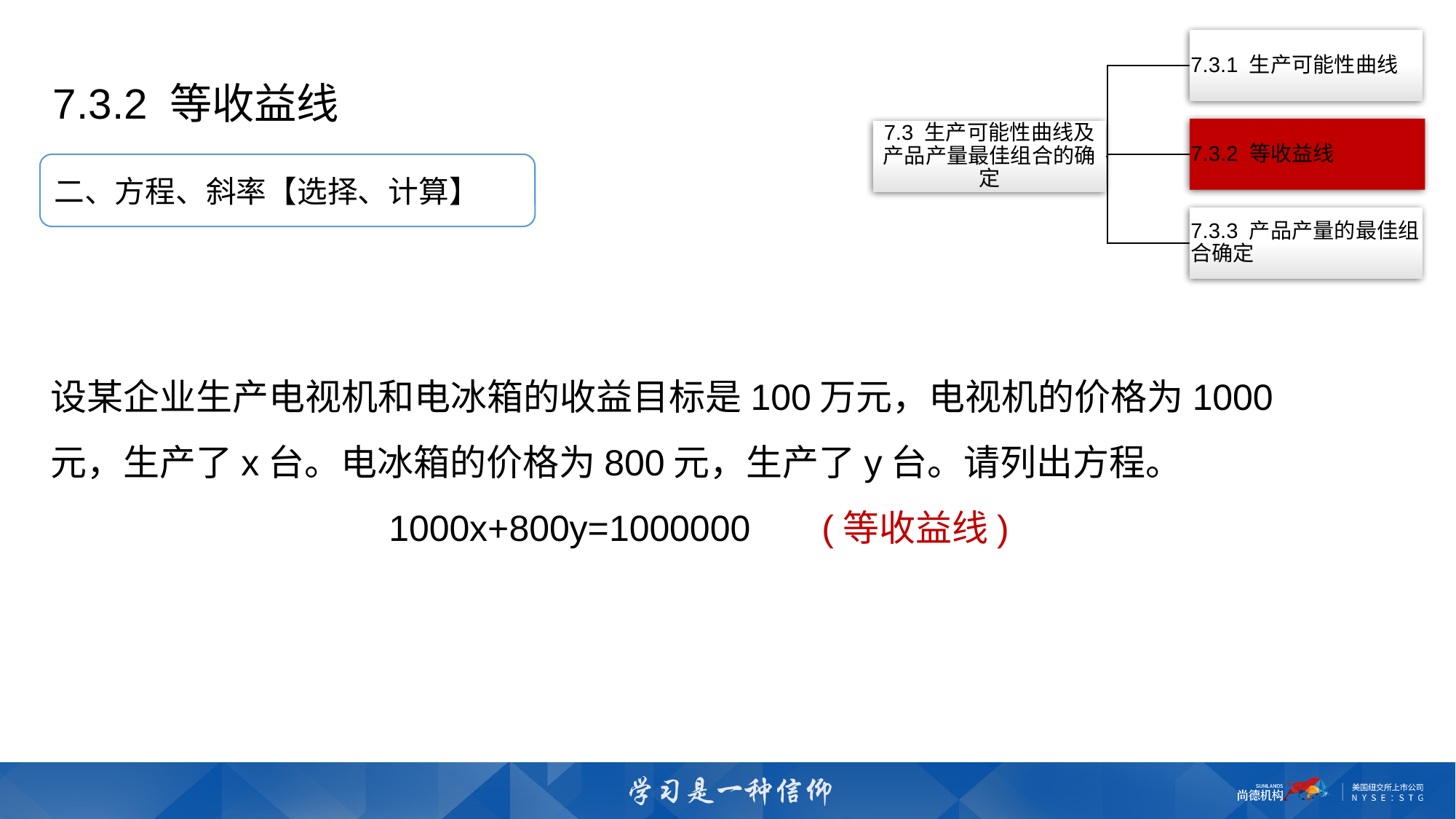

7.3 生产可能性曲线及产品产量最佳组合的确定
7.3.1 生产可能性曲线
7.3.2 等收益线
7.3.3 产品产量的最佳组合确定
7.3.2 等收益线
二、方程、斜率【选择、计算】
设某企业生产电视机和电冰箱的收益目标是100万元，电视机的价格为1000元，生产了x台。电冰箱的价格为800元，生产了y台。请列出方程。
1000x+800y=1000000       (等收益线)